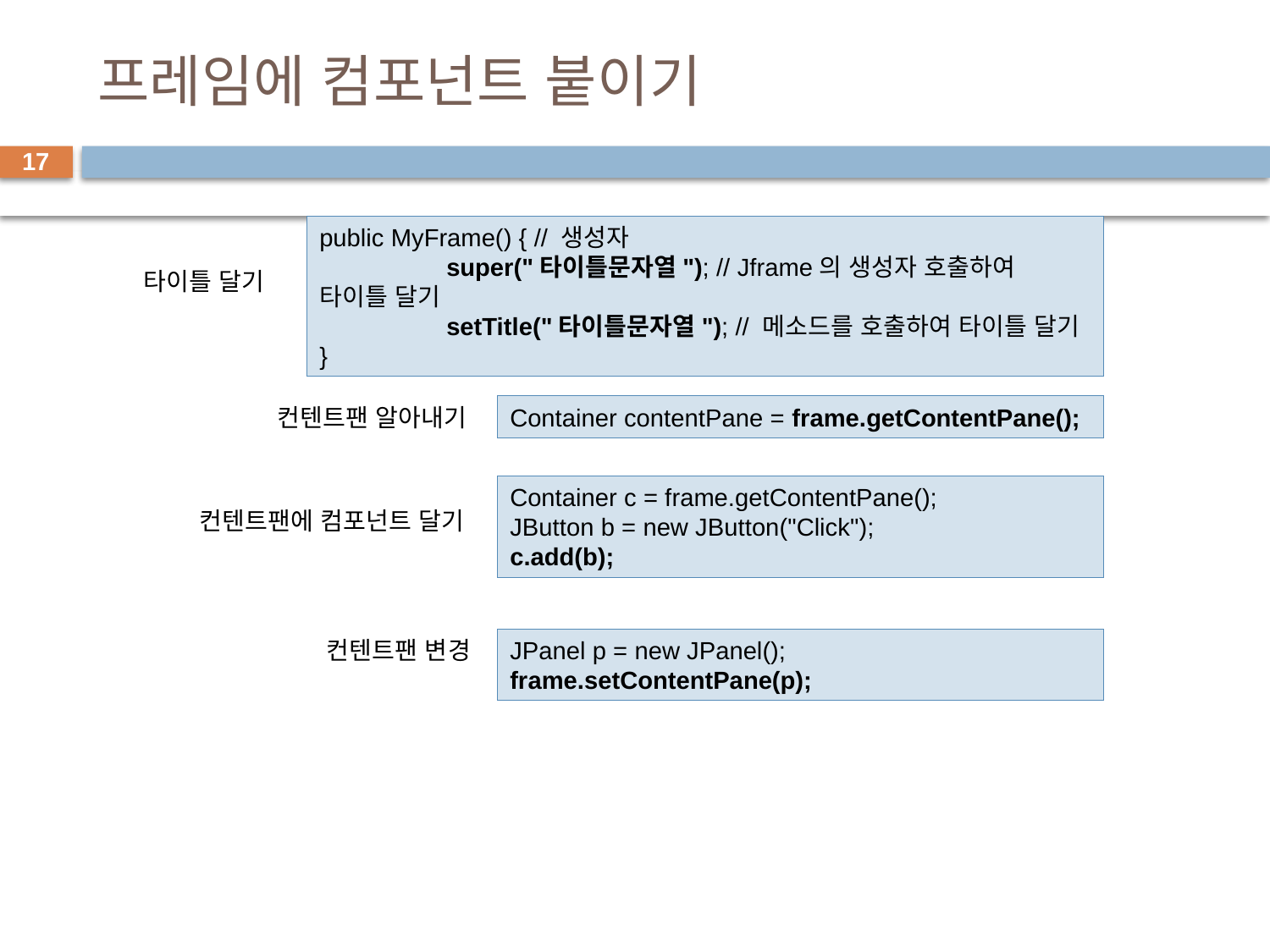

# 프레임에 컴포넌트 붙이기
17
public MyFrame() { // 생성자
	super("타이틀문자열"); // Jframe의 생성자 호출하여 타이틀 달기
	setTitle("타이틀문자열"); // 메소드를 호출하여 타이틀 달기
}
타이틀 달기
컨텐트팬 알아내기
Container contentPane = frame.getContentPane();
Container c = frame.getContentPane();
JButton b = new JButton("Click");
c.add(b);
컨텐트팬에 컴포넌트 달기
컨텐트팬 변경
JPanel p = new JPanel();
frame.setContentPane(p);